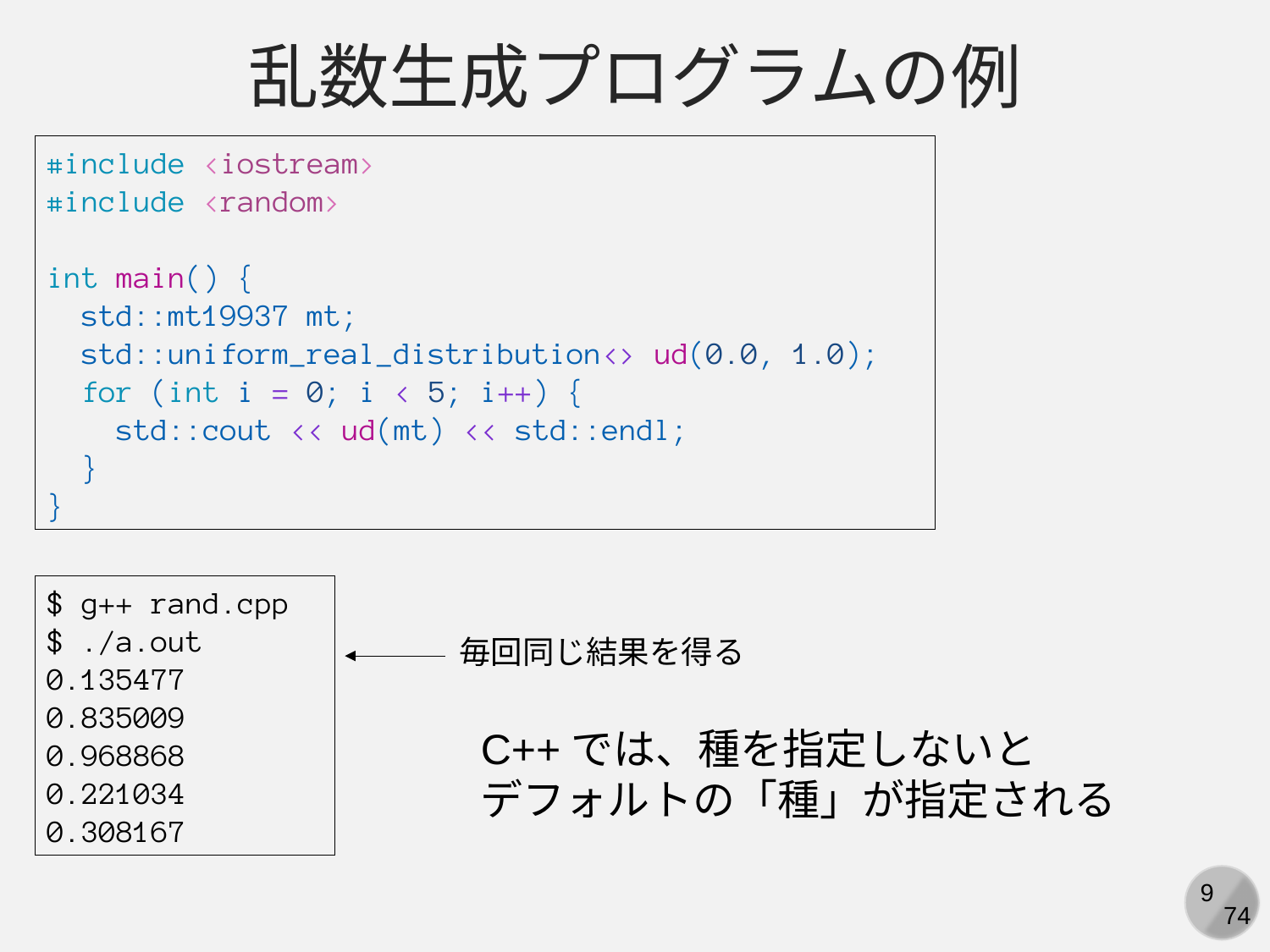

乱数生成プログラムの例
#include <iostream>
#include <random>
int main() {
  std::mt19937 mt;
  std::uniform_real_distribution<> ud(0.0, 1.0);
  for (int i = 0; i < 5; i++) {
    std::cout << ud(mt) << std::endl;
  }
}
$ g++ rand.cpp
$ ./a.out
0.135477
0.835009
0.968868
0.221034
0.308167
毎回同じ結果を得る
C++では、種を指定しないと
デフォルトの「種」が指定される